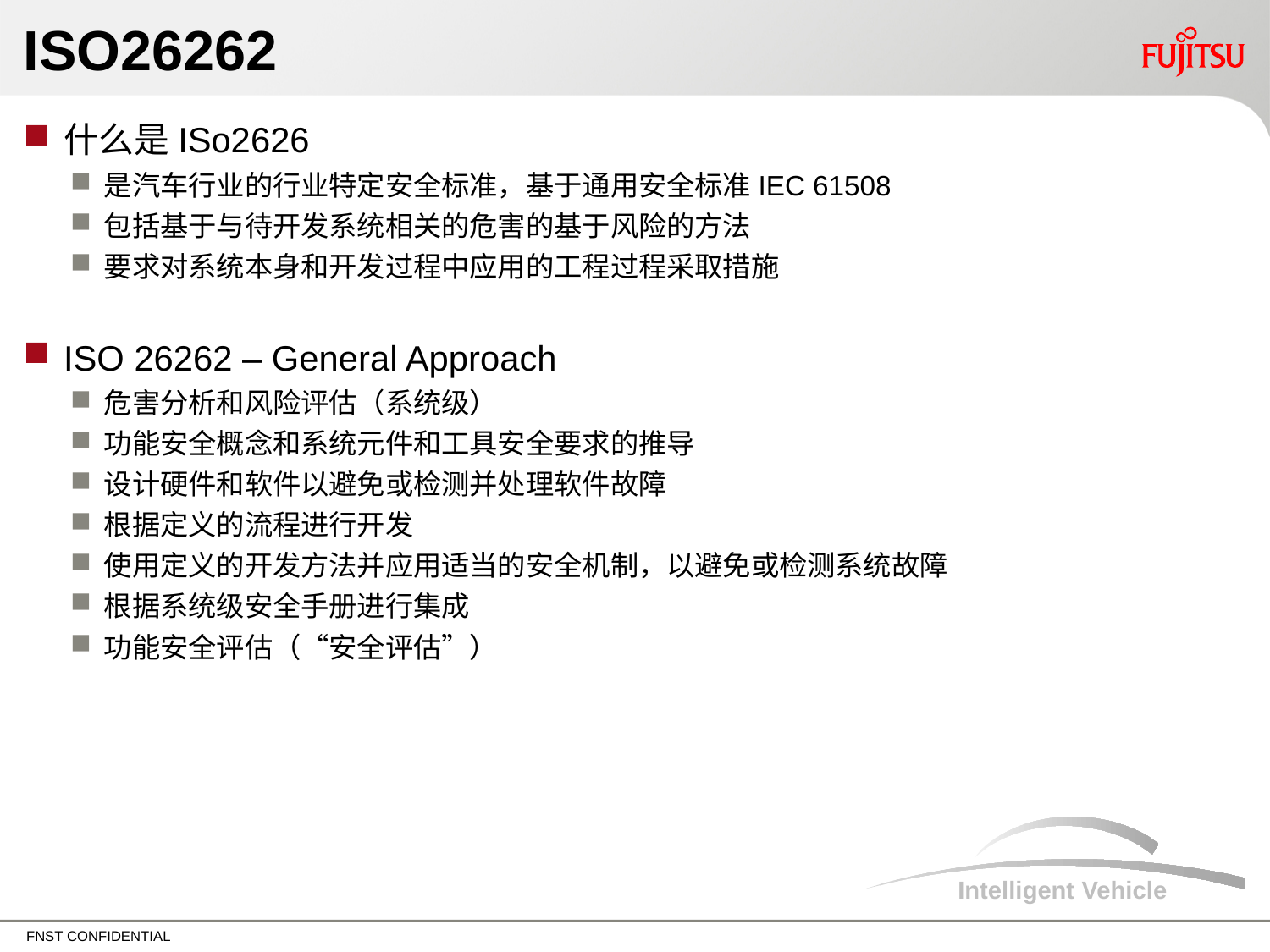

# ISO26262
什么是ISo2626
是汽车行业的行业特定安全标准，基于通用安全标准IEC 61508
包括基于与待开发系统相关的危害的基于风险的方法
要求对系统本身和开发过程中应用的工程过程采取措施

ISO 26262 – General Approach
危害分析和风险评估（系统级）
功能安全概念和系统元件和工具安全要求的推导
设计硬件和软件以避免或检测并处理软件故障
根据定义的流程进行开发
使用定义的开发方法并应用适当的安全机制，以避免或检测系统故障
根据系统级安全手册进行集成
功能安全评估（“安全评估”）